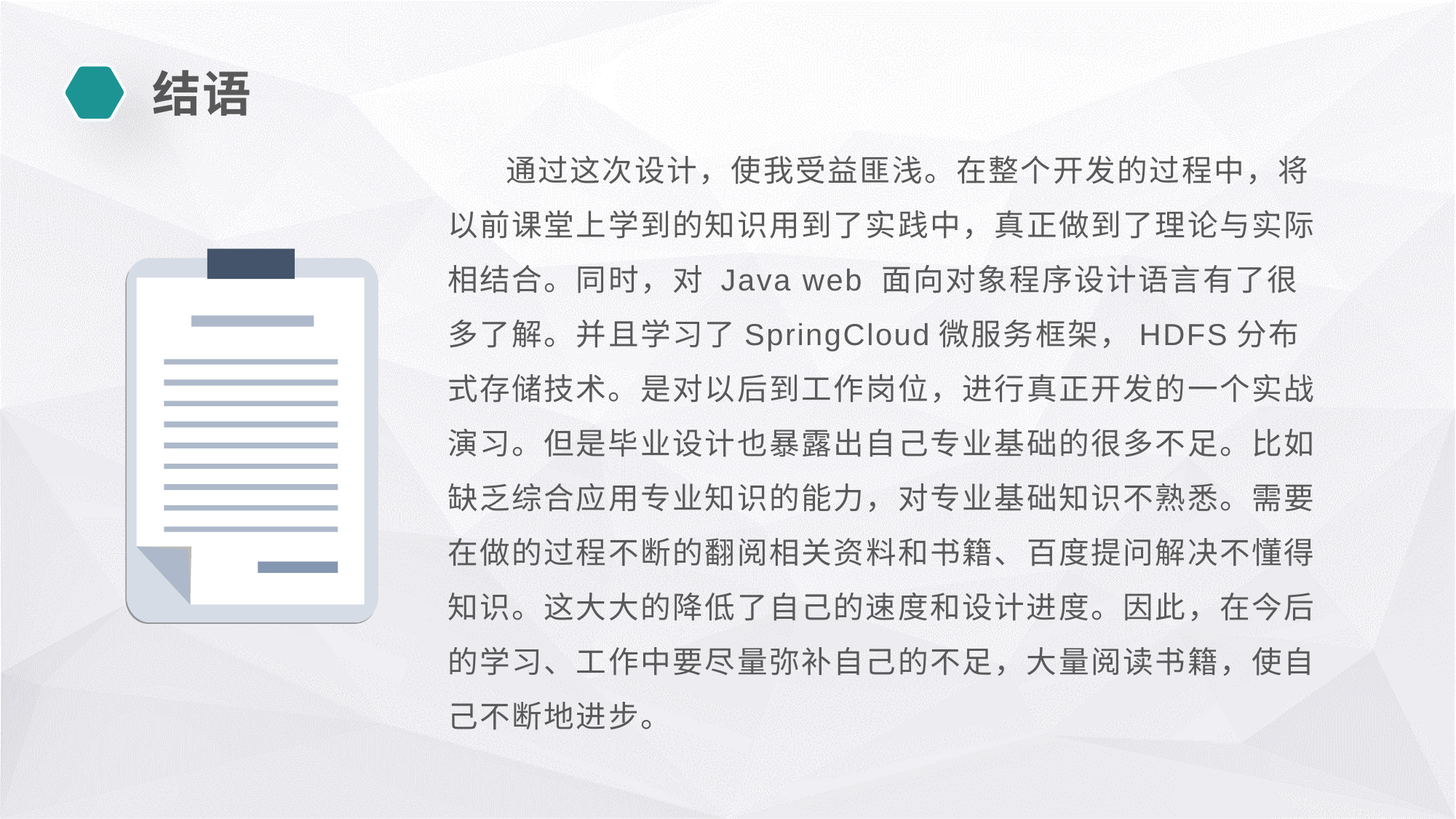

结语

      通过这次设计，使我受益匪浅。在整个开发的过程中，将以前课堂上学到的知识用到了实践中，真正做到了理论与实际相结合。同时，对 Java web 面向对象程序设计语言有了很多了解。并且学习了SpringCloud微服务框架，HDFS分布式存储技术。是对以后到工作岗位，进行真正开发的一个实战演习。但是毕业设计也暴露出自己专业基础的很多不足。比如缺乏综合应用专业知识的能力，对专业基础知识不熟悉。需要在做的过程不断的翻阅相关资料和书籍、百度提问解决不懂得知识。这大大的降低了自己的速度和设计进度。因此，在今后的学习、工作中要尽量弥补自己的不足，大量阅读书籍，使自己不断地进步。